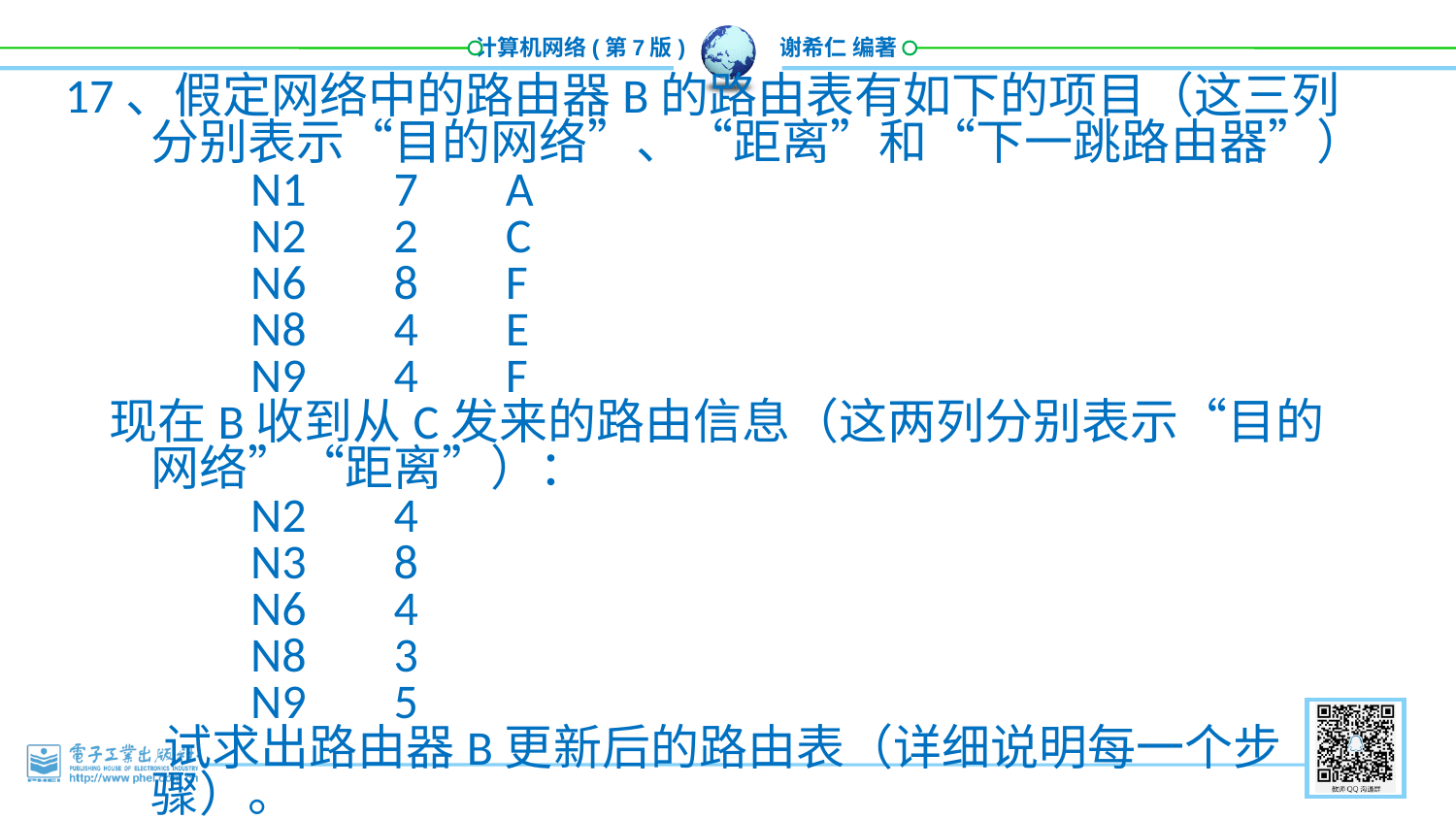

17、假定网络中的路由器B的路由表有如下的项目（这三列分别表示“目的网络”、“距离”和“下一跳路由器”）
                  N1        7        A
                  N2        2        C
                  N6        8        F
                  N8        4        E
                  N9        4        F
    现在B收到从C发来的路由信息（这两列分别表示“目的网络”“距离”）：
                  N2        4
                  N3        8
                  N6        4
                  N8        3
                  N9        5
         试求出路由器B更新后的路由表（详细说明每一个步骤）。